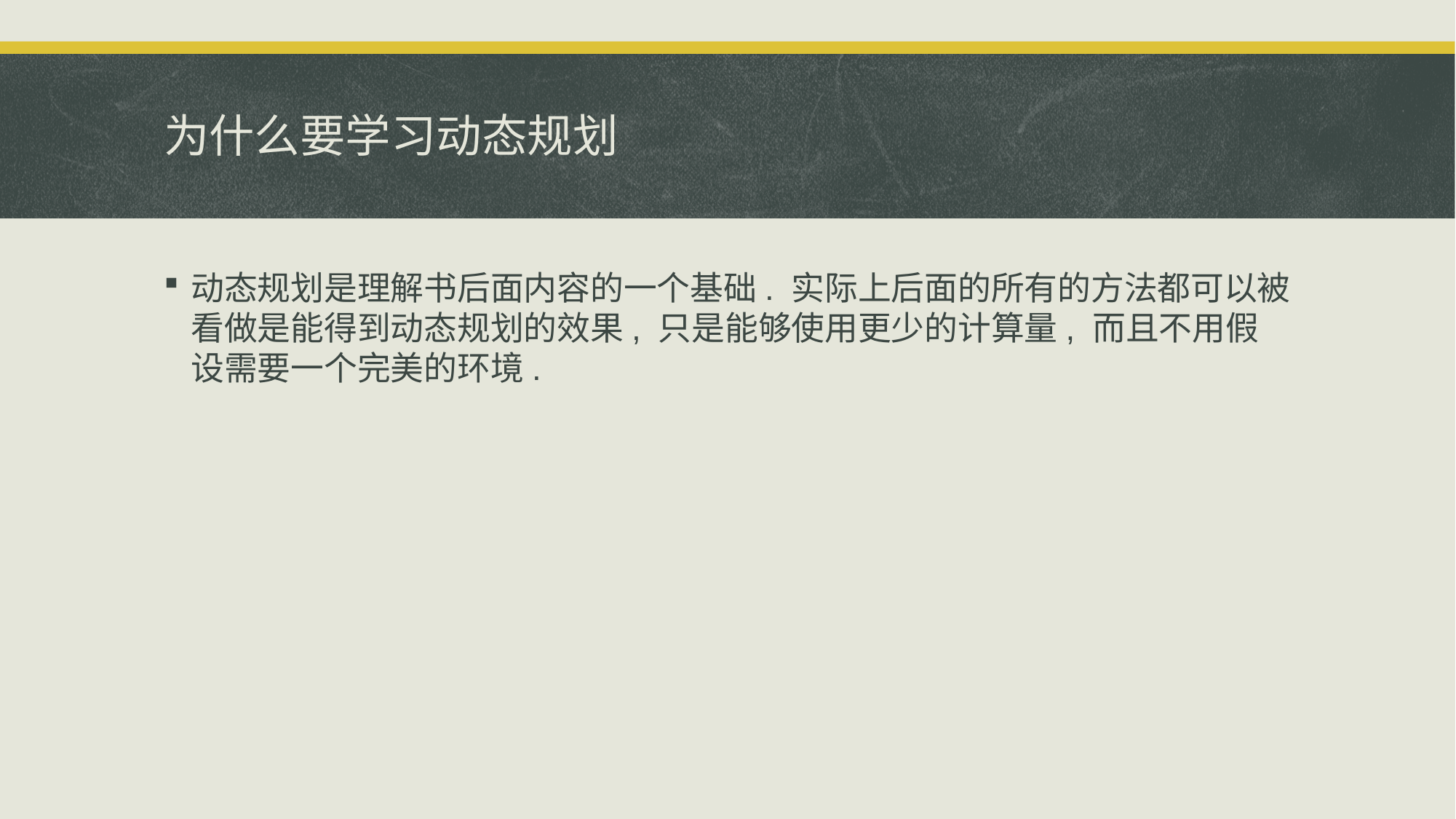

# 为什么要学习动态规划
动态规划是理解书后面内容的一个基础. 实际上后面的所有的方法都可以被看做是能得到动态规划的效果, 只是能够使用更少的计算量, 而且不用假设需要一个完美的环境.